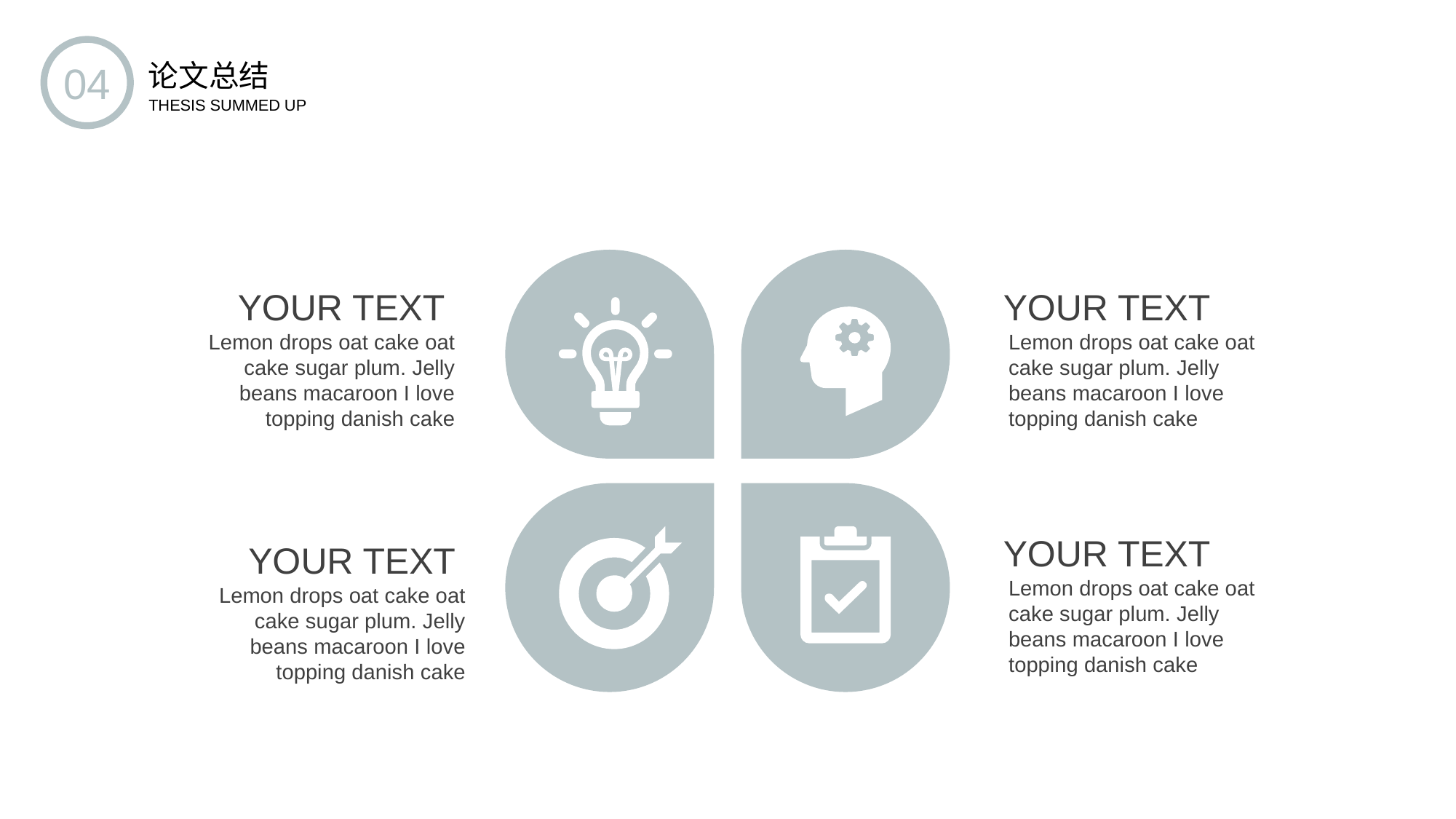

04
论文总结
THESIS SUMMED UP

 YOUR TEXT
 YOUR TEXT
Lemon drops oat cake oat cake sugar plum. Jelly beans macaroon I love topping danish cake
Lemon drops oat cake oat cake sugar plum. Jelly beans macaroon I love topping danish cake
 YOUR TEXT
 YOUR TEXT
Lemon drops oat cake oat cake sugar plum. Jelly beans macaroon I love topping danish cake
Lemon drops oat cake oat cake sugar plum. Jelly beans macaroon I love topping danish cake